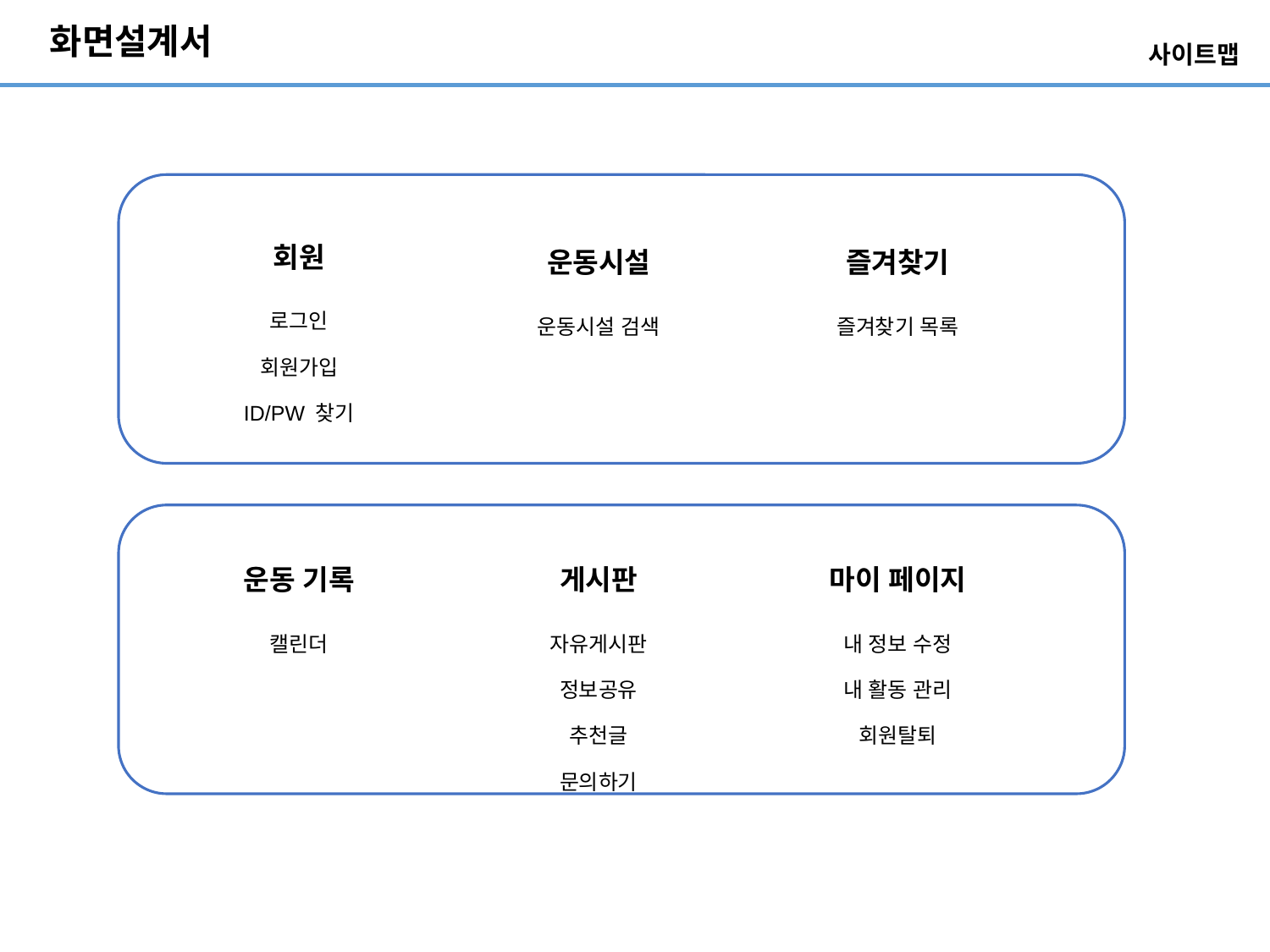

# 화면설계서
사이트맵

| 회원 |
| --- |
| 로그인 회원가입 ID/PW 찾기 |
| 운동시설 |
| --- |
| 운동시설 검색 |
| 즐겨찾기 |
| --- |
| 즐겨찾기 목록 |

| 운동 기록 |
| --- |
| 캘린더 |
| 게시판 |
| --- |
| 자유게시판 정보공유 추천글 문의하기 |
| 마이 페이지 |
| --- |
| 내 정보 수정 내 활동 관리 회원탈퇴 |